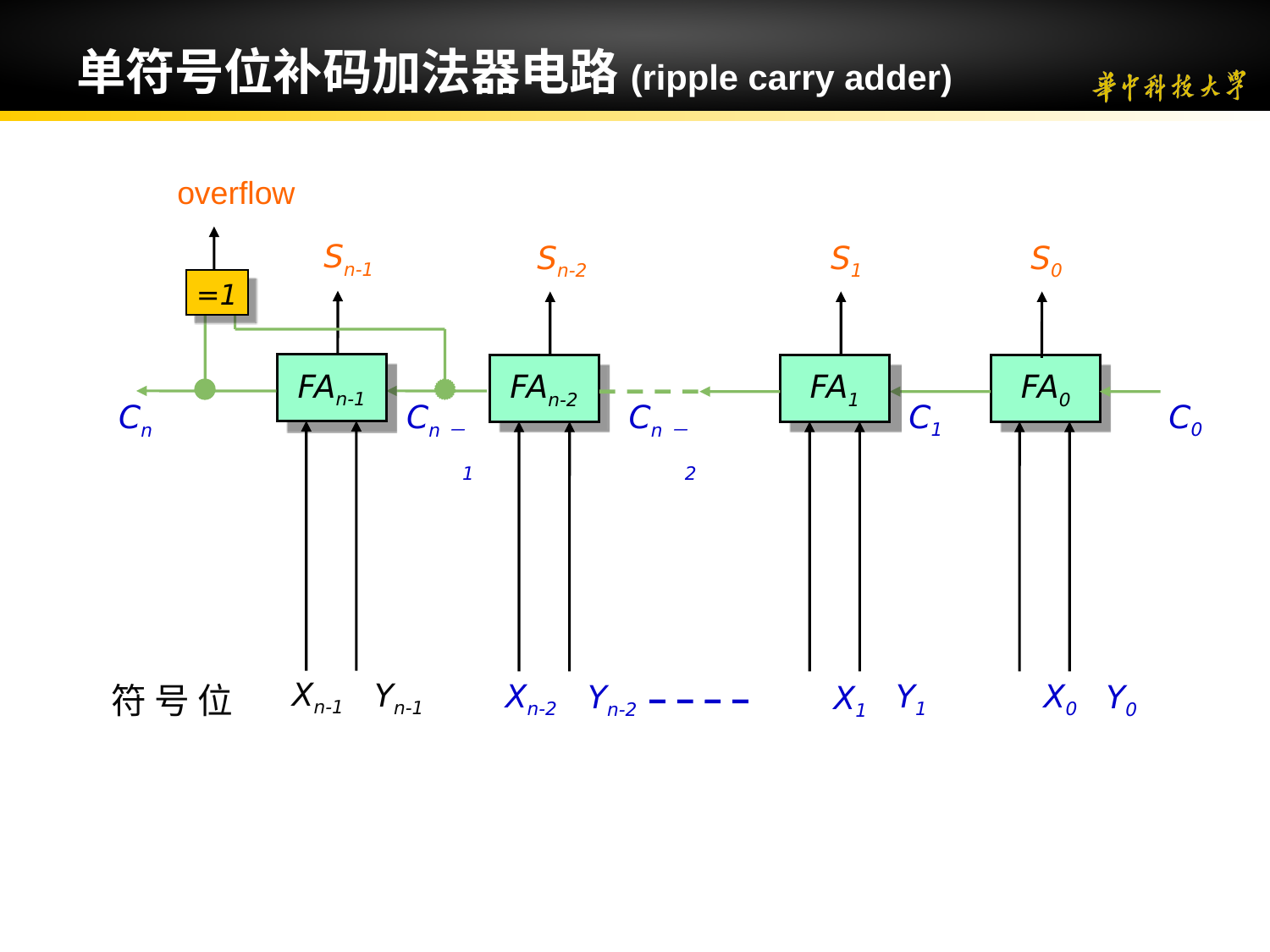

单符号位补码加法器电路(ripple carry adder)
overflow

=1

Sn-1

FAn-1

Xn-1
Yn-1
Cn
Cn－1
Sn-2

FAn-2

Xn-2
Yn-2
S1

FA1
Cn－2

Y1
X1

S0

FA0
C1
C0

X0
Y0
符 号 位